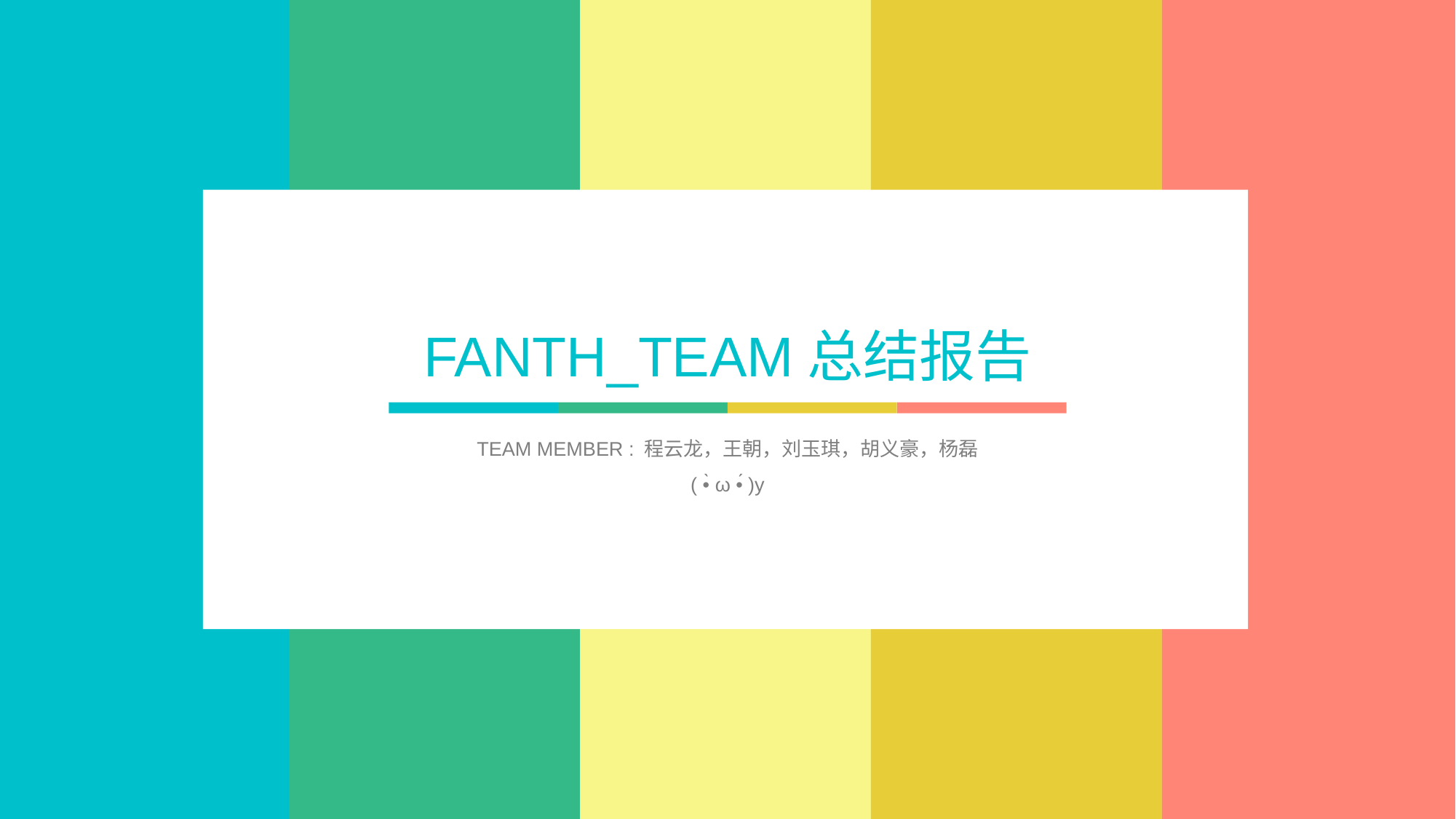

FANTH_TEAM总结报告

TEAM MEMBER : 程云龙，王朝，刘玉琪，胡义豪，杨磊
( •̀ ω •́ )y